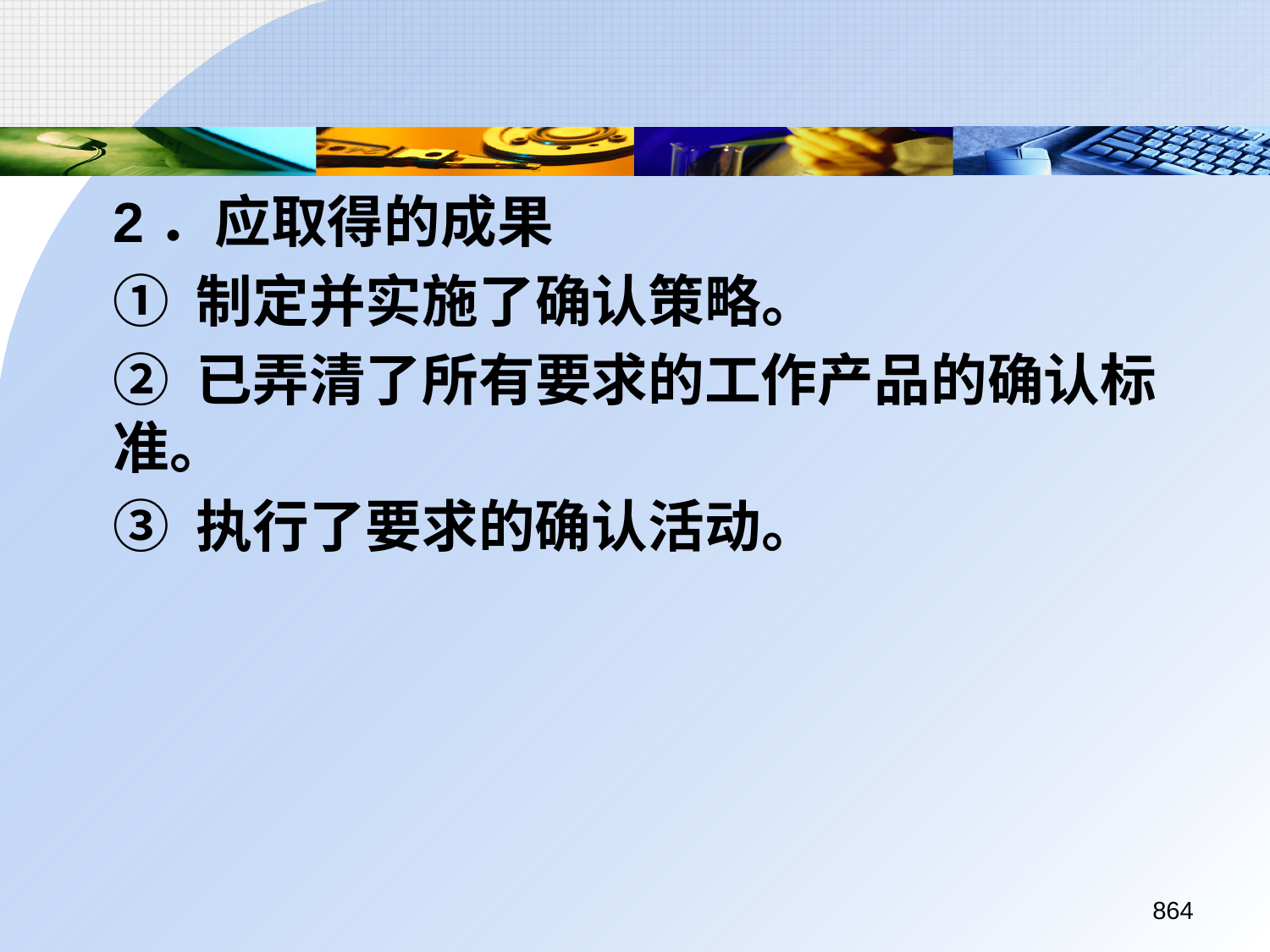

2．应取得的成果
	① 制定并实施了确认策略。
	② 已弄清了所有要求的工作产品的确认标准。
	③ 执行了要求的确认活动。

864